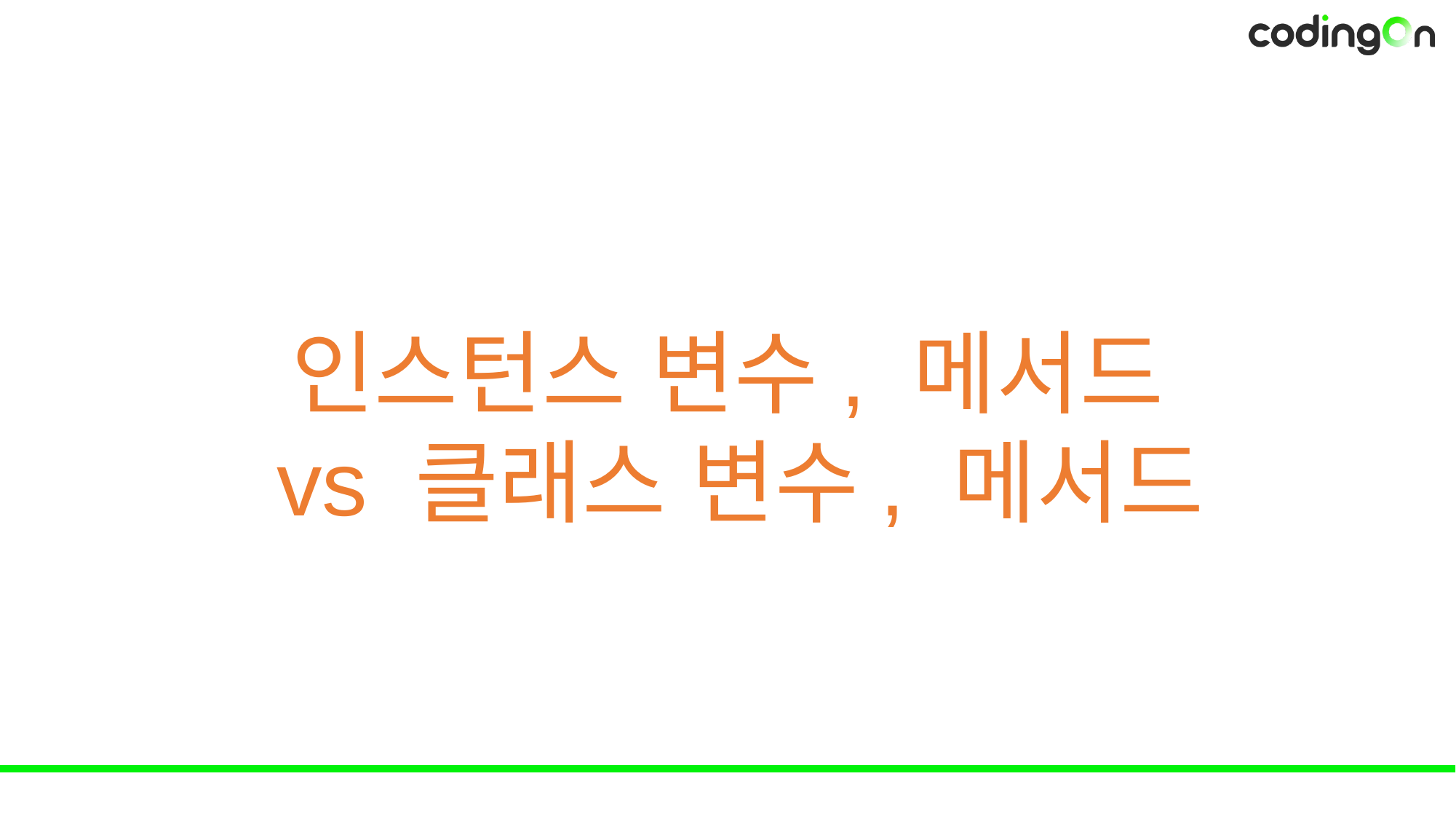

인스턴스 변수, 메서드
 vs 클래스 변수, 메서드